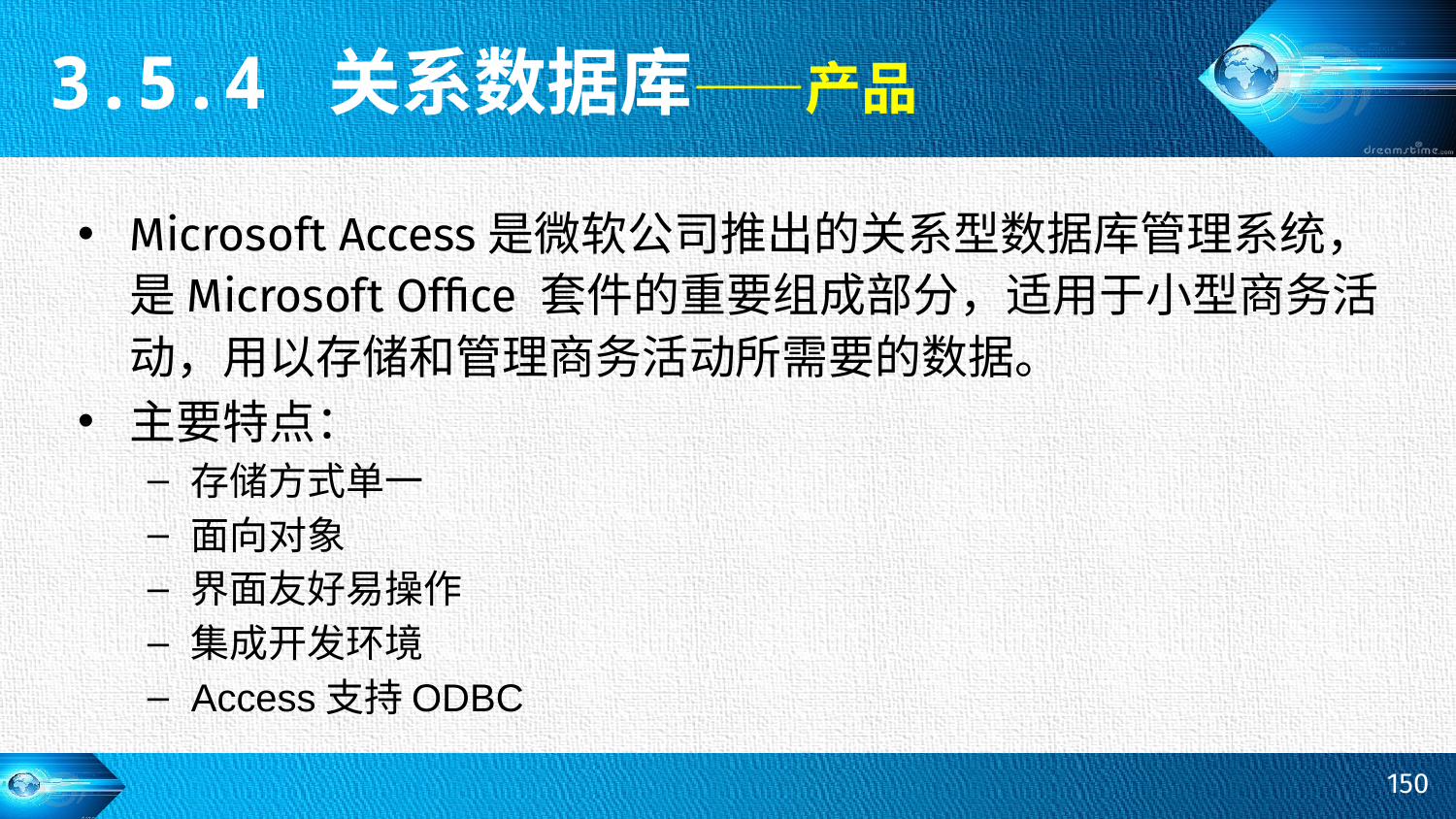

3.5.4 关系数据库——产品
Microsoft Access是微软公司推出的关系型数据库管理系统，是Microsoft Office 套件的重要组成部分，适用于小型商务活动，用以存储和管理商务活动所需要的数据。
主要特点：
存储方式单一
面向对象
界面友好易操作
集成开发环境
Access支持ODBC
150